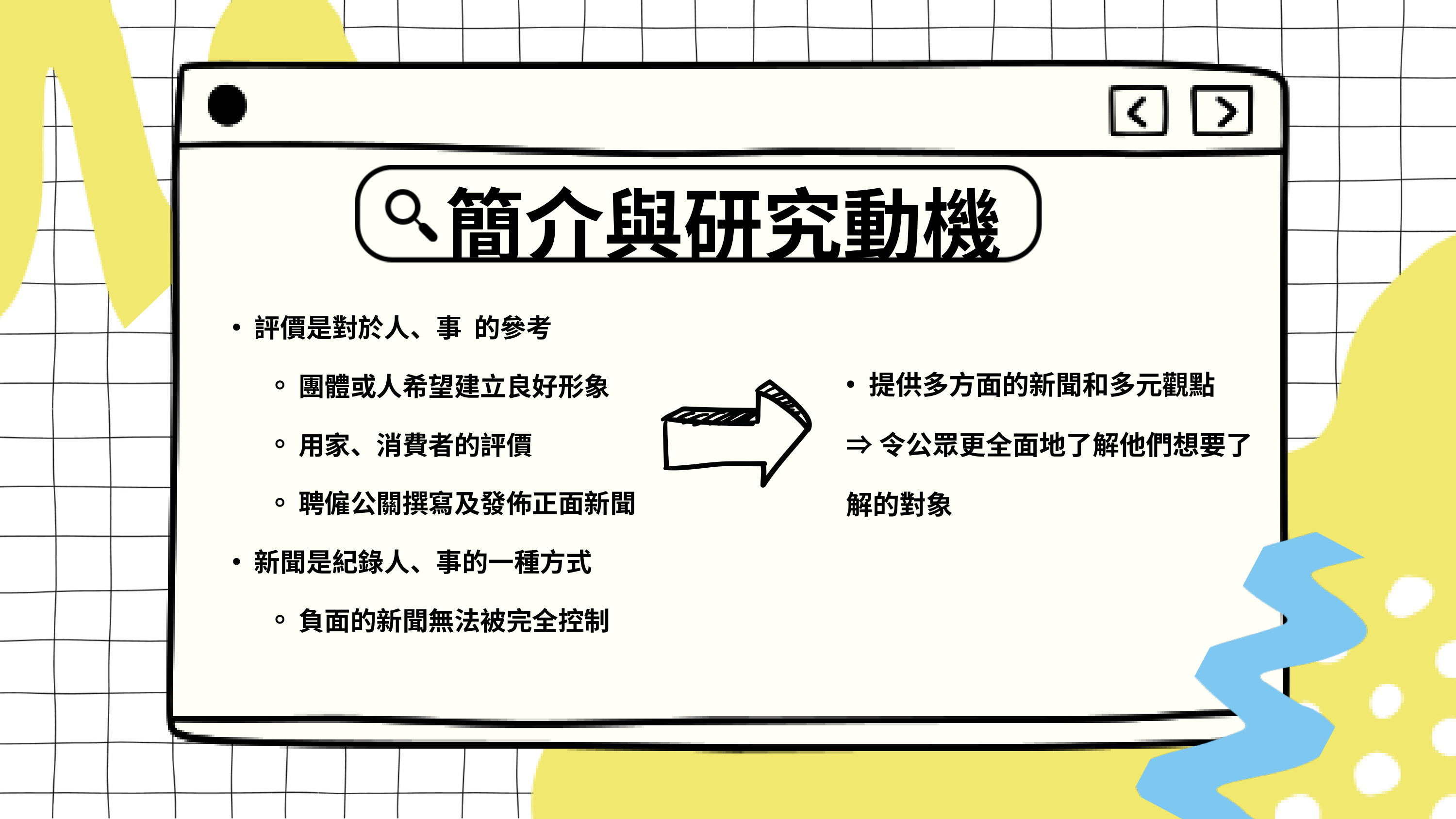

簡介與研究動機

評價是對於人、事﻿的參考
團體或人希望建立良好形象
用家、消費者的評價
聘僱公關撰寫及發佈正面新聞
新聞是紀錄人、事的一種方式
負面的新聞無法被完全控制
提供多方面的新聞和多元觀點
⇒令公眾更全面地了解他們想要了解的對象